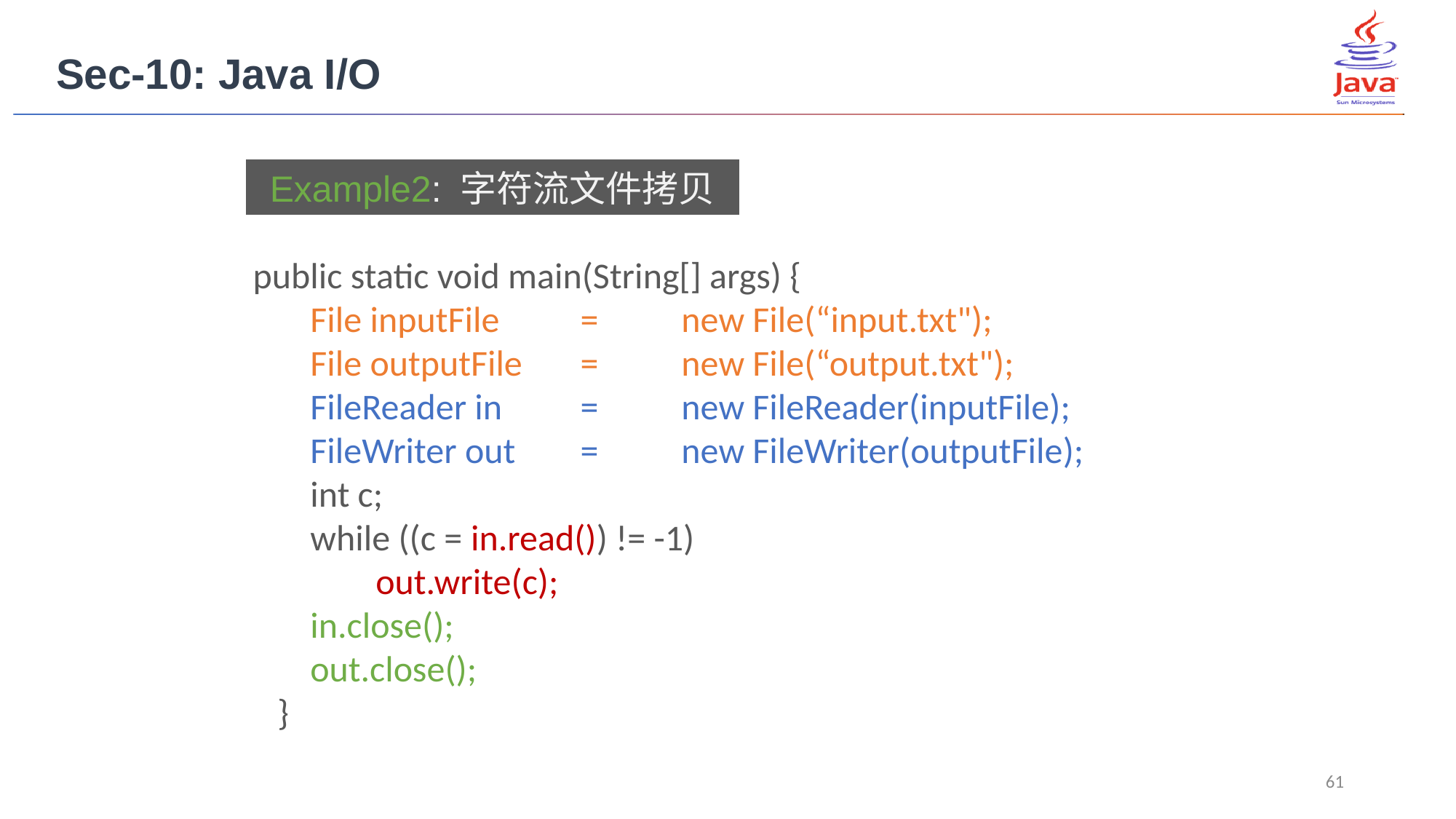

Sec-10: Java I/O
Example2: 字符流文件拷贝
 public static void main(String[] args) {
        File inputFile   	 = 	new File(“input.txt");
        File outputFile 	 = 	new File(“output.txt");
        FileReader in   	 = 	new FileReader(inputFile);
        FileWriter out  	 = 	new FileWriter(outputFile);
        int c;
        while ((c = in.read()) != -1)
                out.write(c);
        in.close();
        out.close();
    }
61